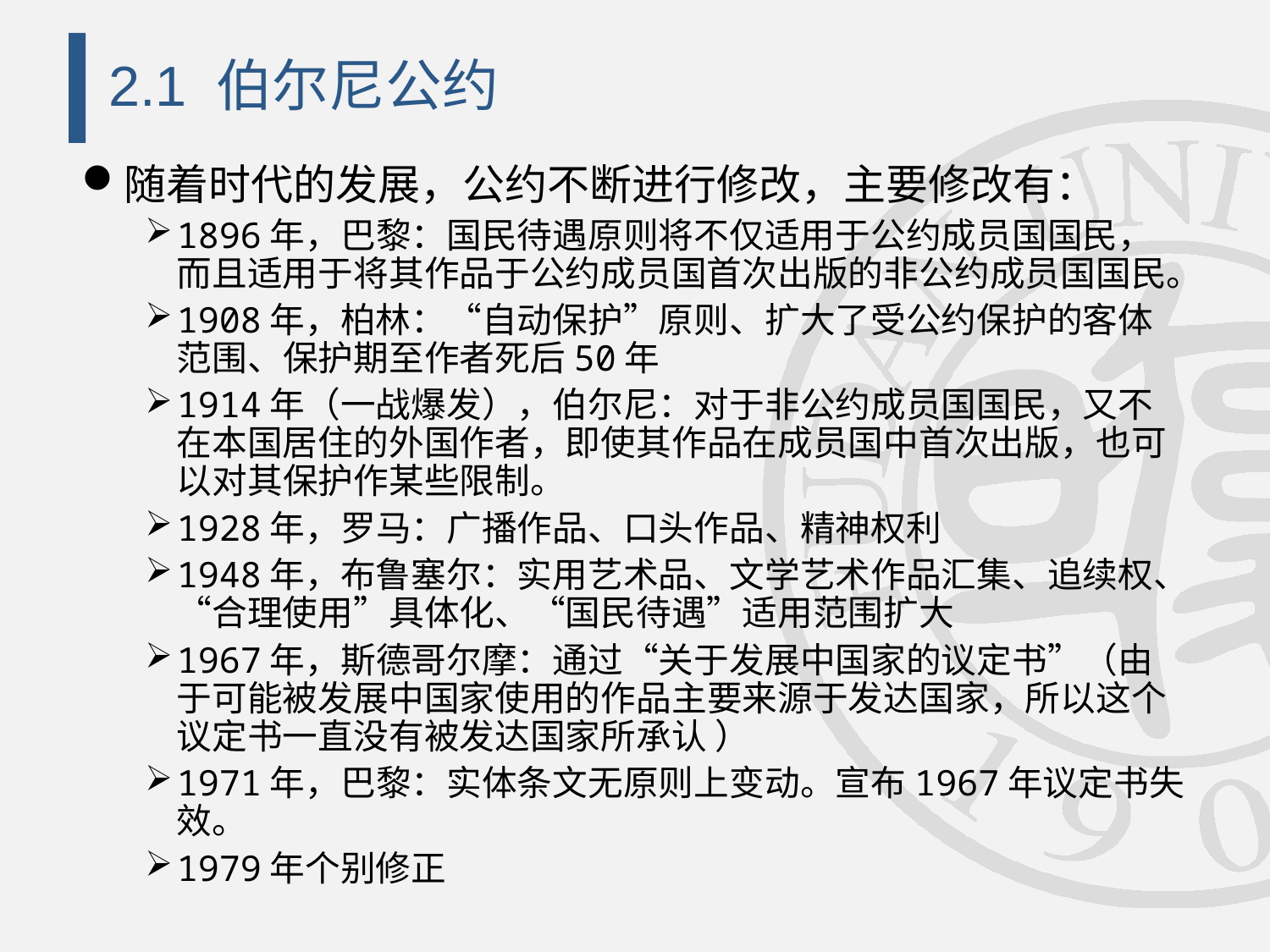

# 2.1 伯尔尼公约
随着时代的发展，公约不断进行修改，主要修改有：
1896年，巴黎：国民待遇原则将不仅适用于公约成员国国民，而且适用于将其作品于公约成员国首次出版的非公约成员国国民。
1908年，柏林：“自动保护”原则、扩大了受公约保护的客体范围、保护期至作者死后50年
1914年（一战爆发），伯尔尼：对于非公约成员国国民，又不在本国居住的外国作者，即使其作品在成员国中首次出版，也可以对其保护作某些限制。
1928年，罗马：广播作品、口头作品、精神权利
1948年，布鲁塞尔：实用艺术品、文学艺术作品汇集、追续权、“合理使用”具体化、“国民待遇”适用范围扩大
1967年，斯德哥尔摩：通过“关于发展中国家的议定书”（由于可能被发展中国家使用的作品主要来源于发达国家，所以这个议定书一直没有被发达国家所承认 ）
1971年，巴黎：实体条文无原则上变动。宣布1967年议定书失效。
1979年个别修正